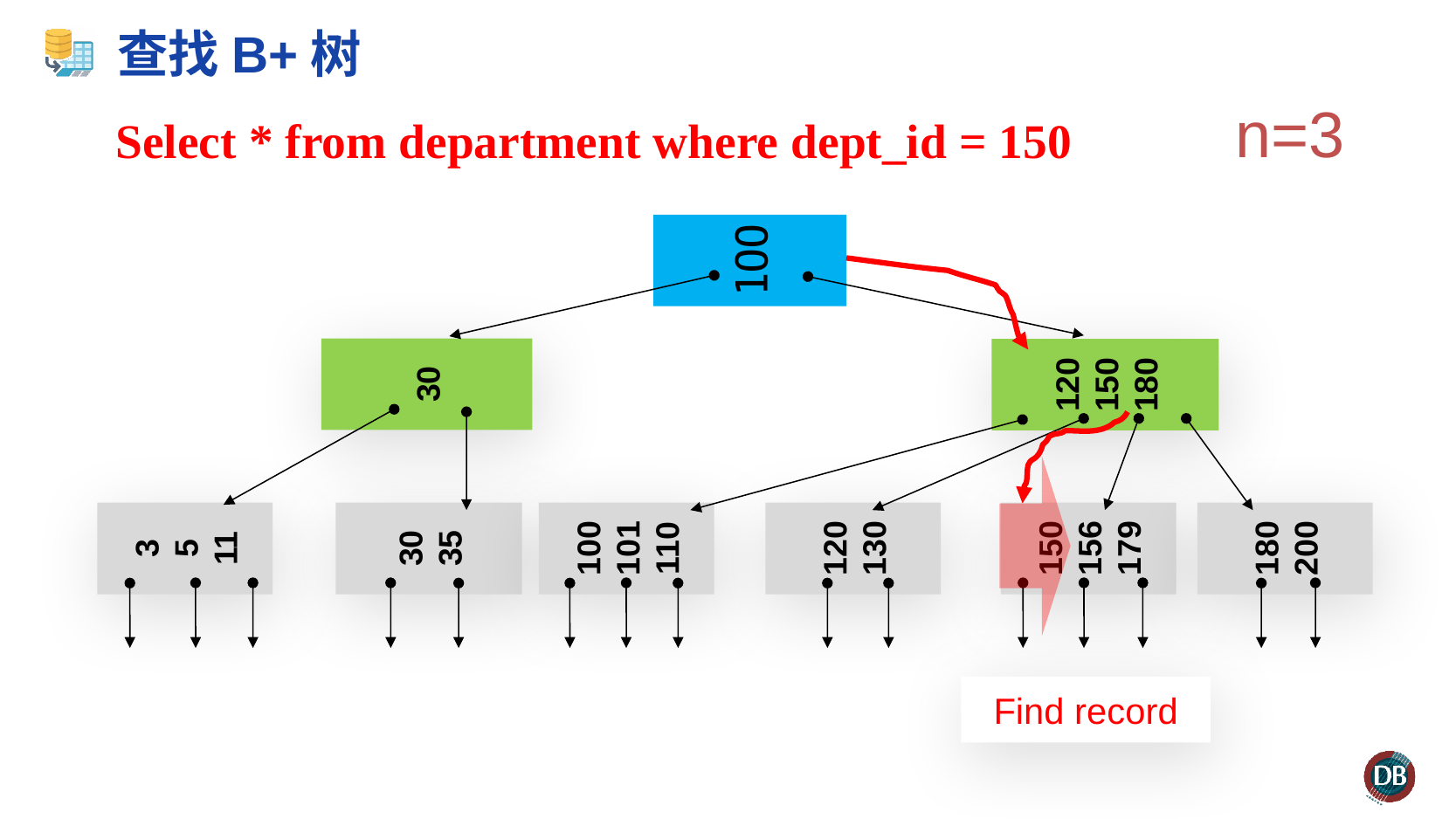

# 查找B+树
n=3
Select * from department where dept_id = 150
100

120
150
180

30

30
35

3
5
11
150
156
179
180
200
100
101
110
120
130

Find record